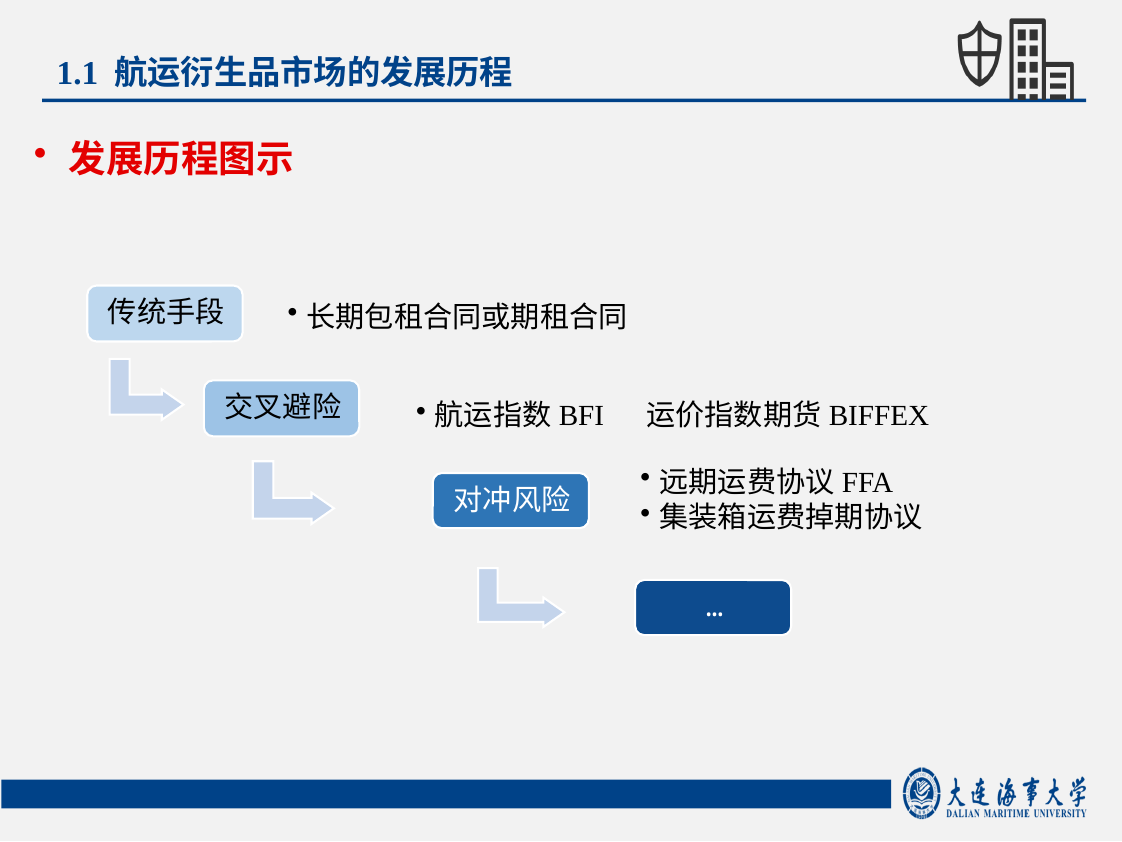

1.1 航运衍生品市场的发展历程
发展历程图示
传统手段
长期包租合同或期租合同
交叉避险
航运指数BFI  运价指数期货BIFFEX
对冲风险
远期运费协议FFA
集装箱运费掉期协议
…